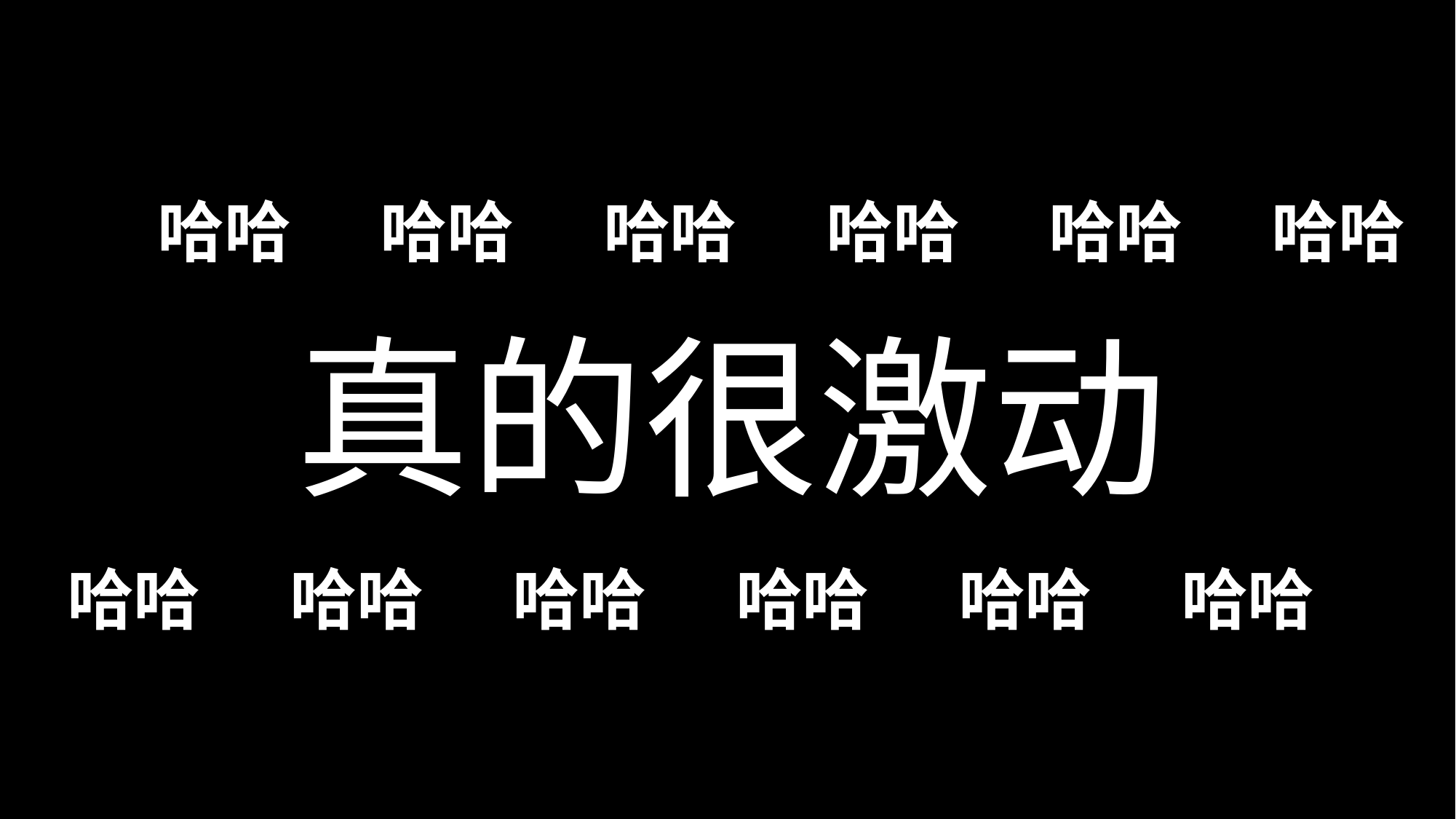

哈哈
哈哈
哈哈
哈哈
哈哈
哈哈
真的很激动

哈哈
哈哈
哈哈
哈哈
哈哈
哈哈